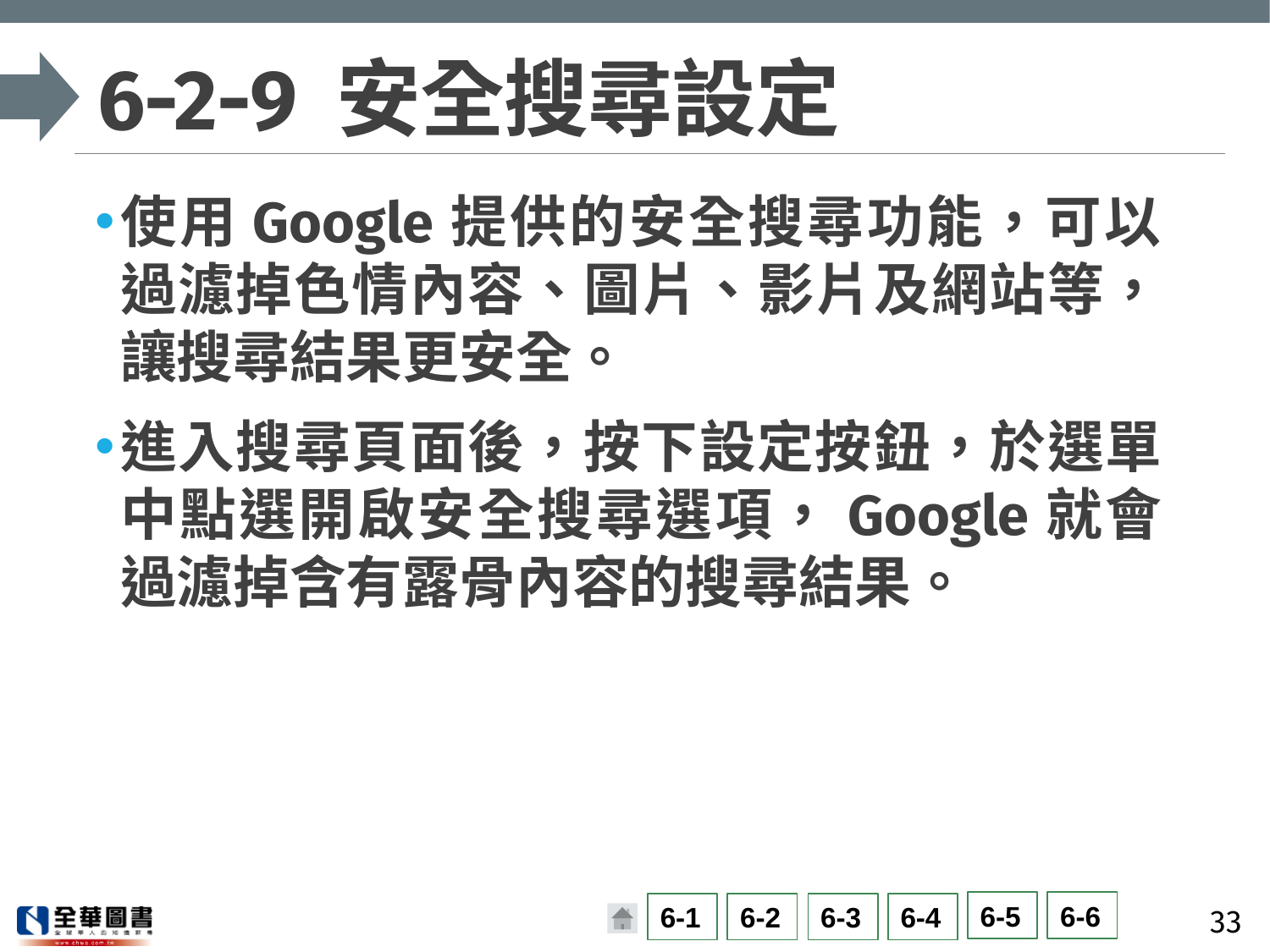

# 6-2-9 安全搜尋設定
使用Google提供的安全搜尋功能，可以過濾掉色情內容、圖片、影片及網站等，讓搜尋結果更安全。
進入搜尋頁面後，按下設定按鈕，於選單中點選開啟安全搜尋選項，Google就會過濾掉含有露骨內容的搜尋結果。
33